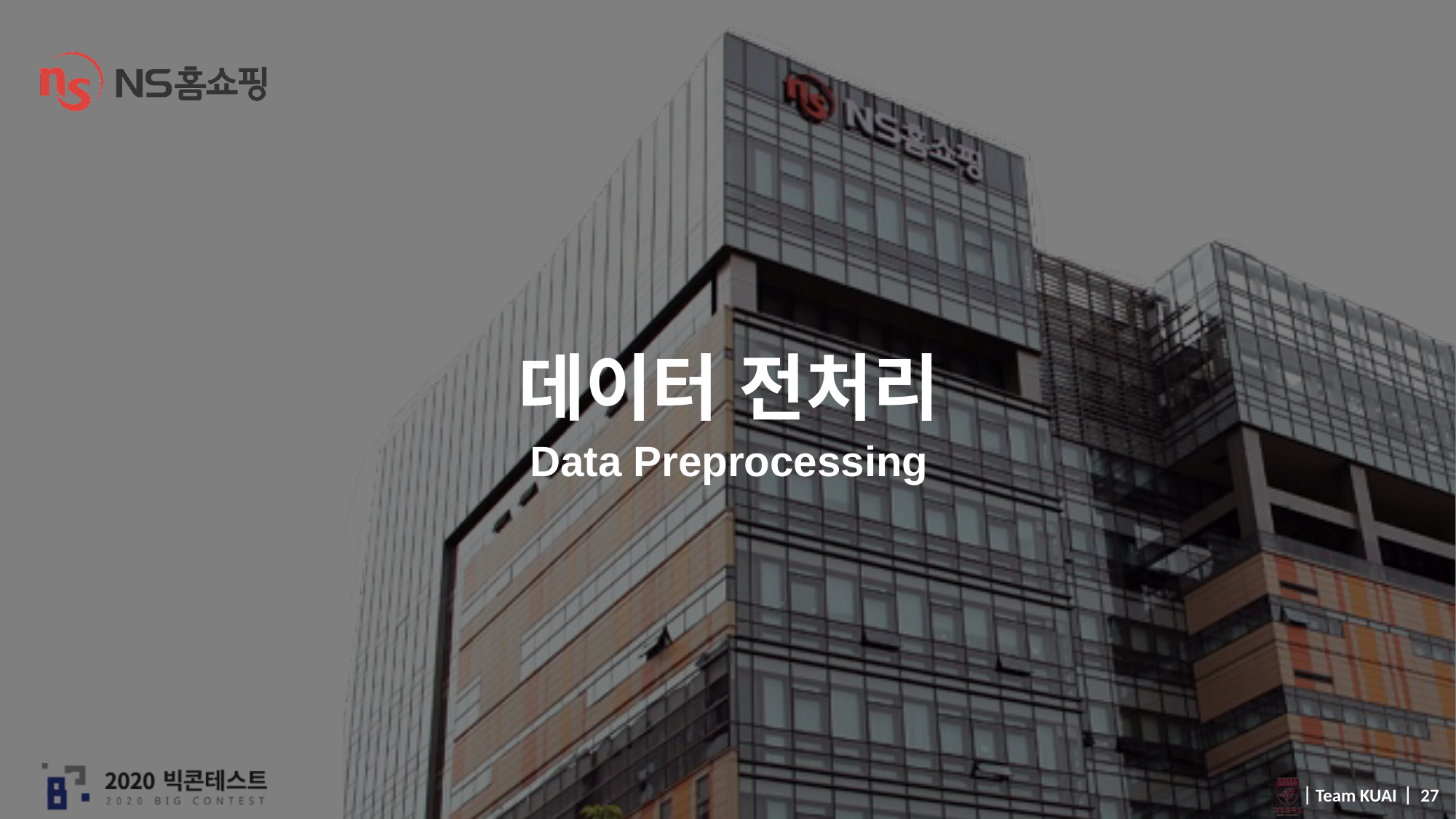

# 데이터 전처리 Data Preprocessing
 ⎸Team KUAI  ⎸ 27